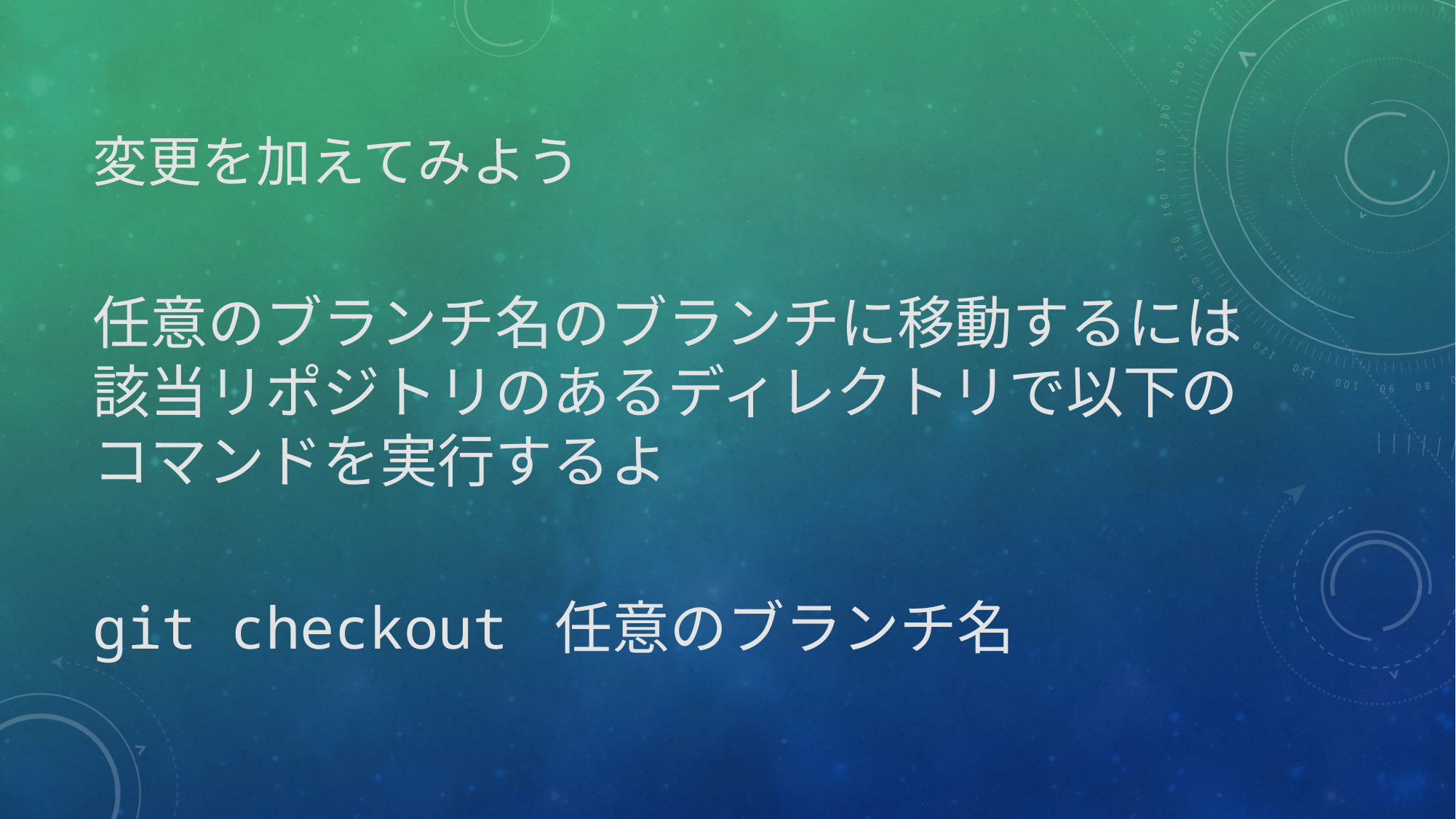

# 変更を加えてみよう
任意のブランチ名のブランチに移動するには
該当リポジトリのあるディレクトリで以下のコマンドを実行するよ

git checkout 任意のブランチ名